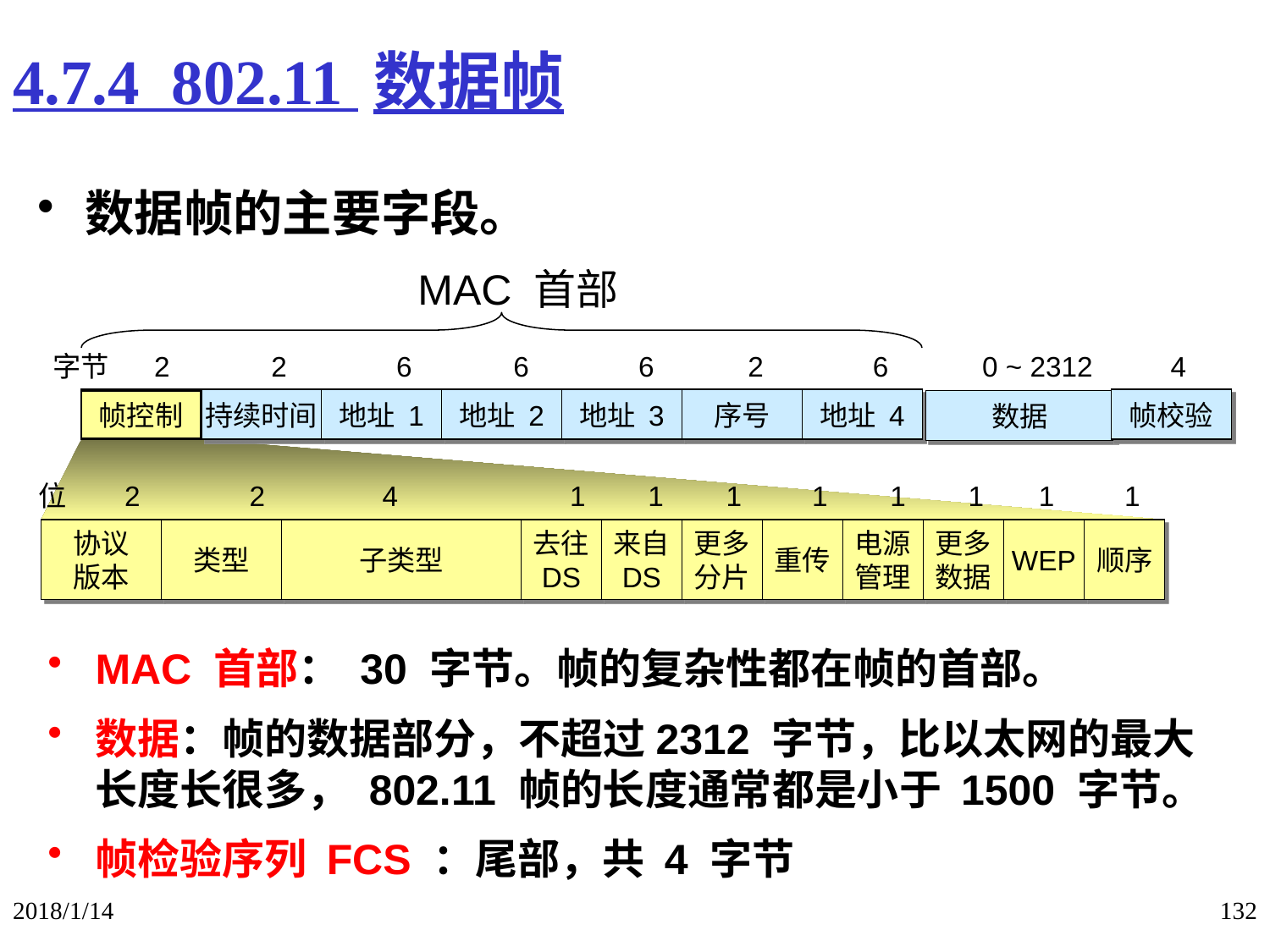

# 4.7.4  802.11 数据帧
数据帧的主要字段。

MAC 首部
字节      2             2              6             6              6            2              6            0 ~ 2312          4
帧控制
持续时间
地址 1
地址 2
地址 3
序号
地址 4
帧校验
数据

位        2              2               4                      1        1        1         1        1        1       1         1
协议
版本
类型
子类型
去往
DS
来自
DS
更多
分片
重传
电源
管理
更多
数据
WEP
顺序
MAC 首部： 30 字节。帧的复杂性都在帧的首部。
数据：帧的数据部分，不超过2312 字节，比以太网的最大长度长很多， 802.11 帧的长度通常都是小于 1500 字节。
帧检验序列 FCS ：尾部，共 4 字节
2018/1/14
132